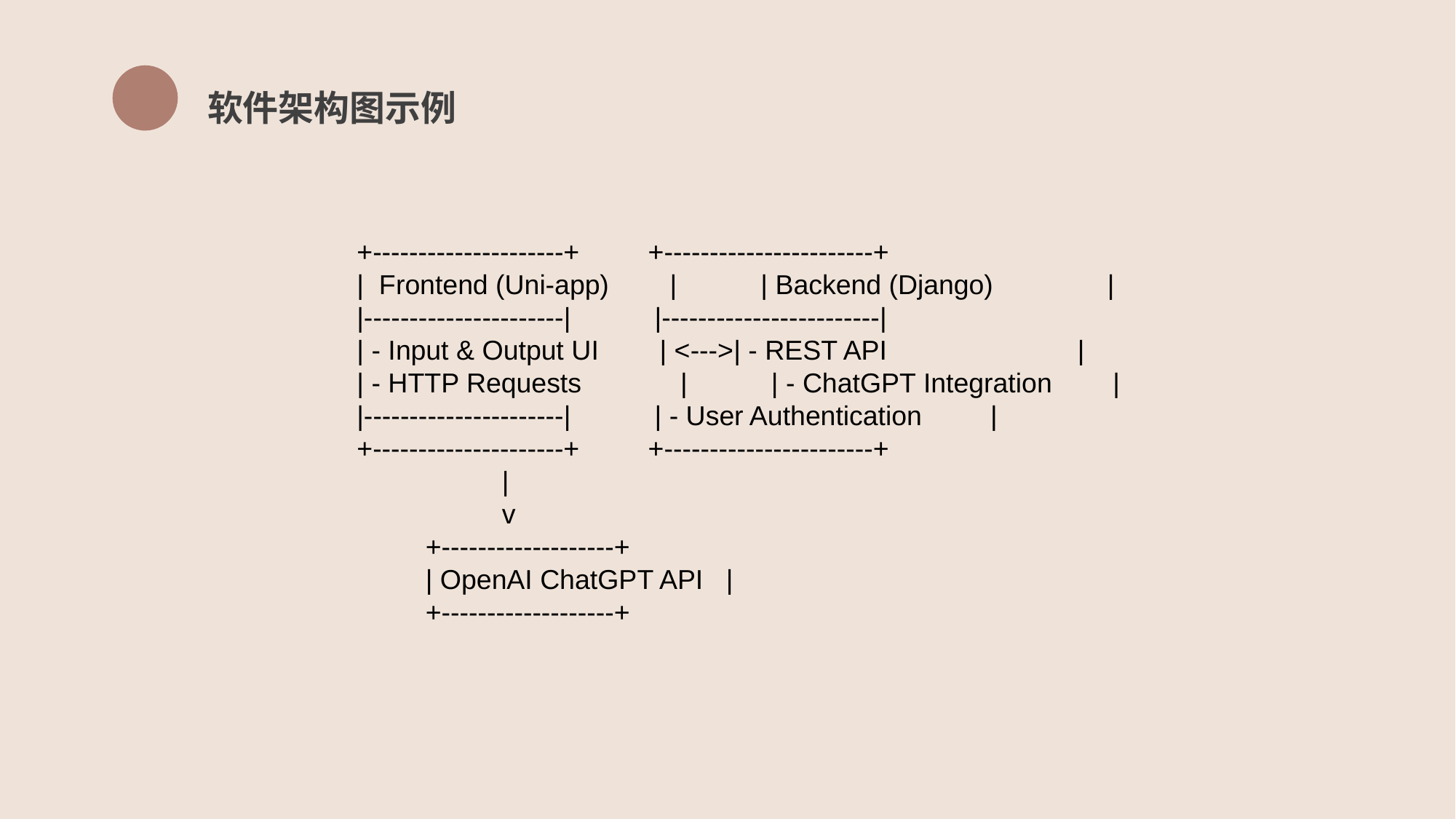

软件架构图示例
+---------------------+         +-----------------------+
|  Frontend (Uni-app)        |           | Backend (Django)               |
|----------------------|           |------------------------|
| - Input & Output UI        | <--->| - REST API                         |
| - HTTP Requests             |           | - ChatGPT Integration        |
|----------------------|           | - User Authentication         |
+---------------------+         +-----------------------+
                   |
                   v
         +-------------------+
         | OpenAI ChatGPT API   |
         +-------------------+